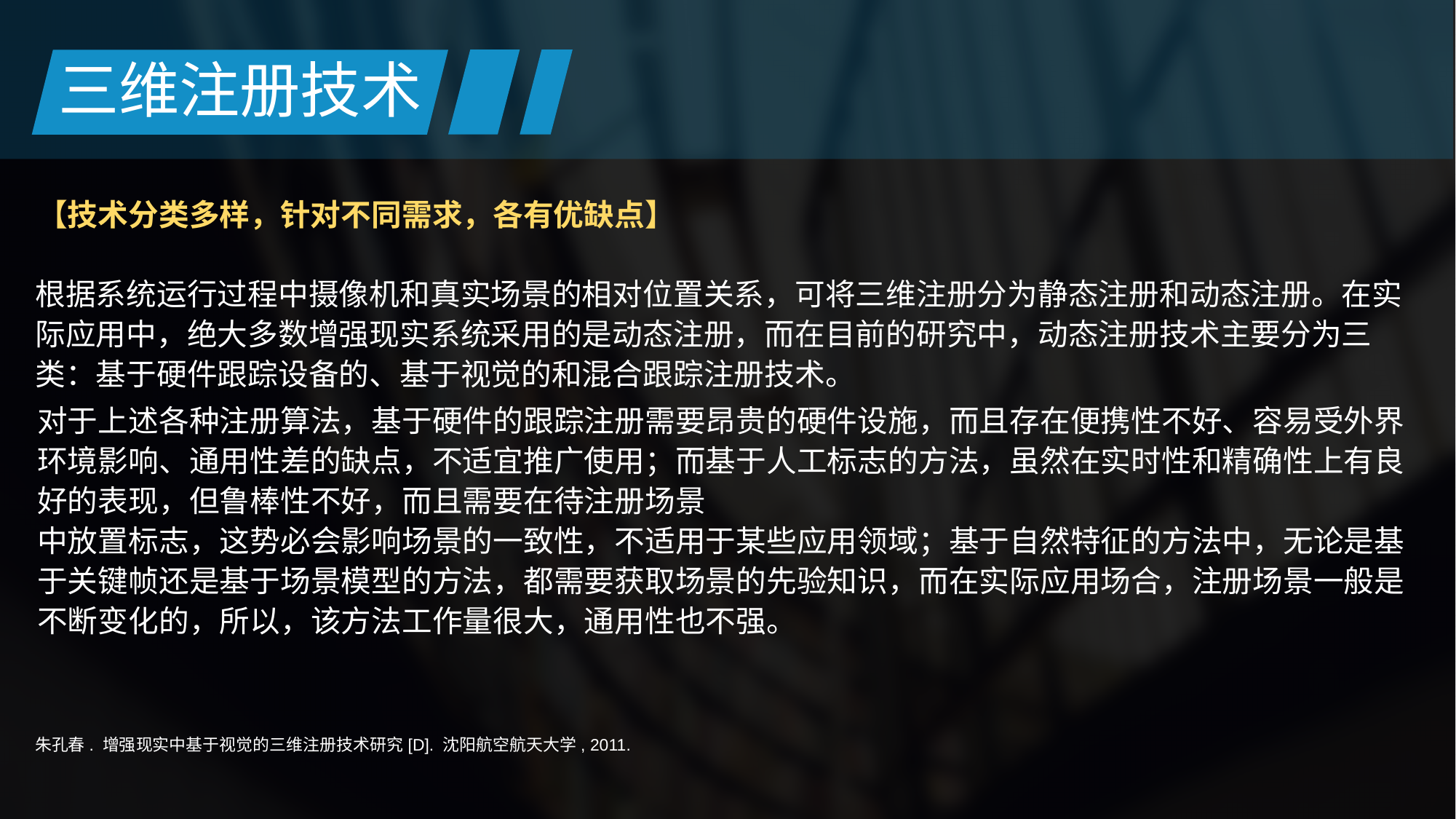

三维注册技术

【技术分类多样，针对不同需求，各有优缺点】
根据系统运行过程中摄像机和真实场景的相对位置关系，可将三维注册分为静态注册和动态注册。在实际应用中，绝大多数增强现实系统采用的是动态注册，而在目前的研究中，动态注册技术主要分为三类：基于硬件跟踪设备的、基于视觉的和混合跟踪注册技术。
对于上述各种注册算法，基于硬件的跟踪注册需要昂贵的硬件设施，而且存在便携性不好、容易受外界环境影响、通用性差的缺点，不适宜推广使用；而基于人工标志的方法，虽然在实时性和精确性上有良好的表现，但鲁棒性不好，而且需要在待注册场景
中放置标志，这势必会影响场景的一致性，不适用于某些应用领域；基于自然特征的方法中，无论是基于关键帧还是基于场景模型的方法，都需要获取场景的先验知识，而在实际应用场合，注册场景一般是不断变化的，所以，该方法工作量很大，通用性也不强。
朱孔春. 增强现实中基于视觉的三维注册技术研究[D]. 沈阳航空航天大学, 2011.